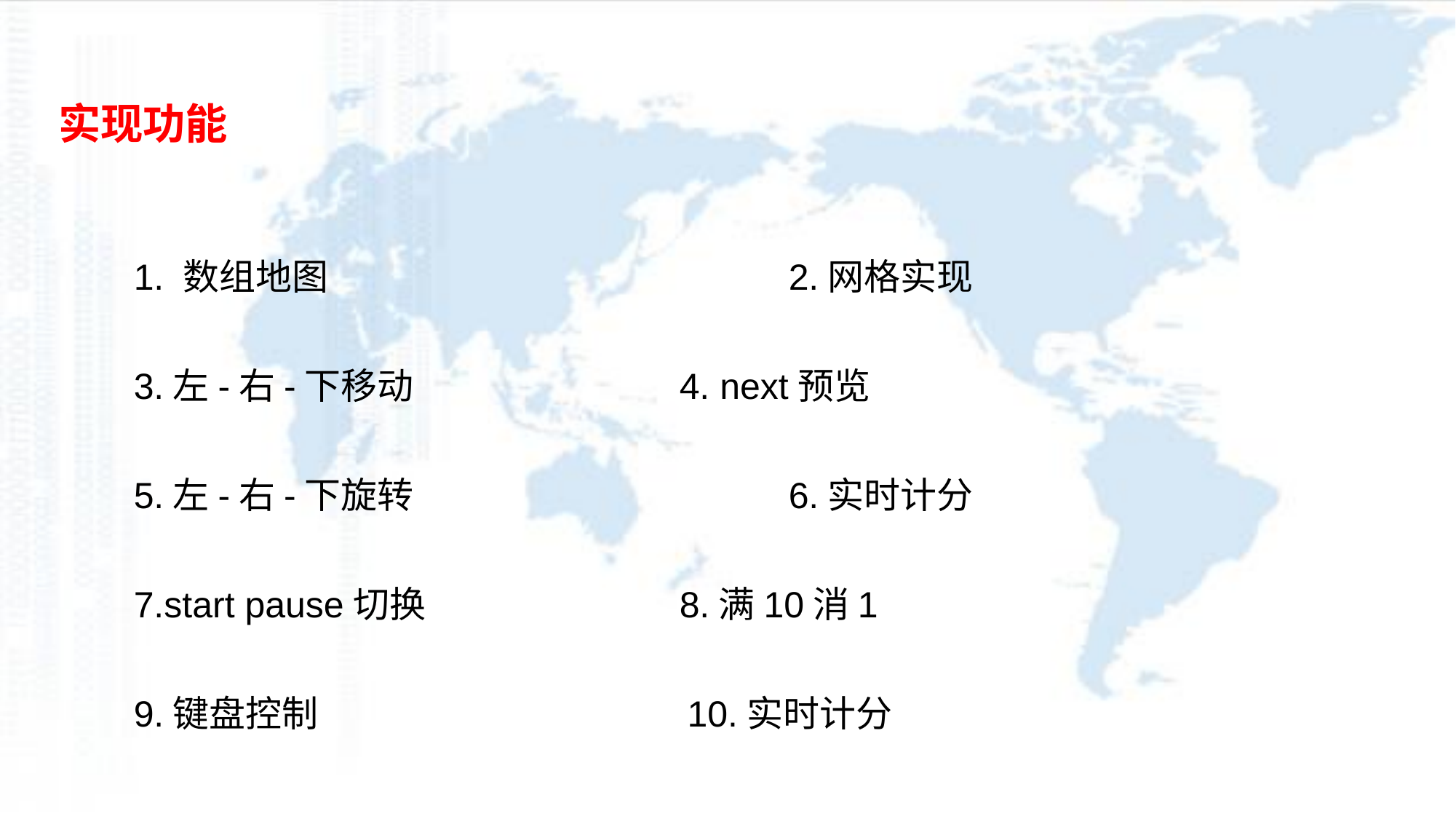

实现功能
1. 数组地图                              		2.网格实现
3.左-右-下移动                              	4. next预览
5.左-右-下旋转                                 	6.实时计分
7.start pause切换                           	8.满10消1
9.键盘控制                                            10.实时计分